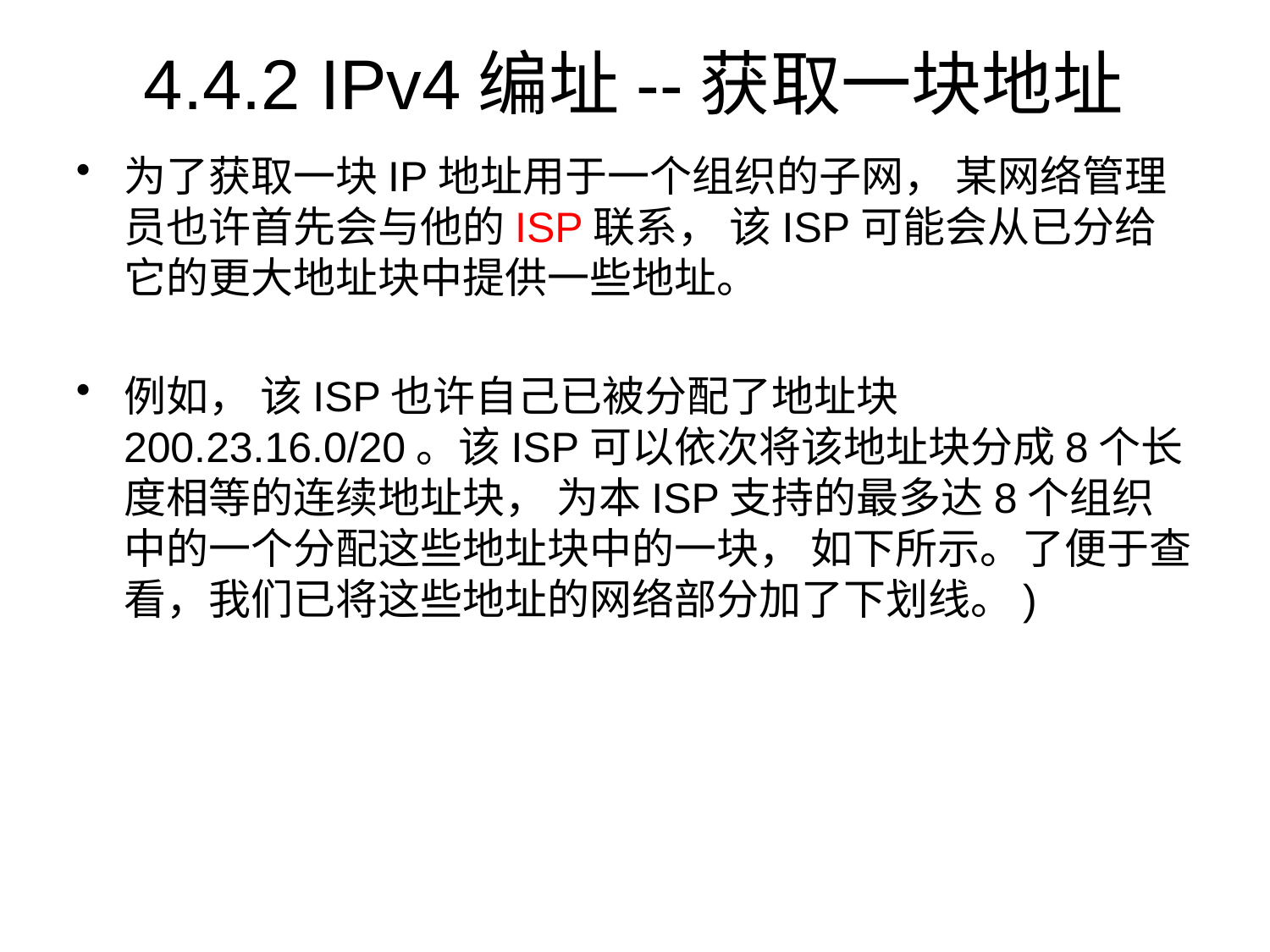

# 4.4.2 IPv4编址--获取一块地址
为了获取一块IP地址用于一个组织的子网， 某网络管理员也许首先会与他的ISP联系， 该ISP可能会从已分给它的更大地址块中提供一些地址。

例如， 该ISP也许自己已被分配了地址块200.23.16.0/20。该ISP可以依次将该地址块分成8个长度相等的连续地址块， 为本ISP支持的最多达8个组织中的一个分配这些地址块中的一块， 如下所示。了便于查看，我们已将这些地址的网络部分加了下划线。)